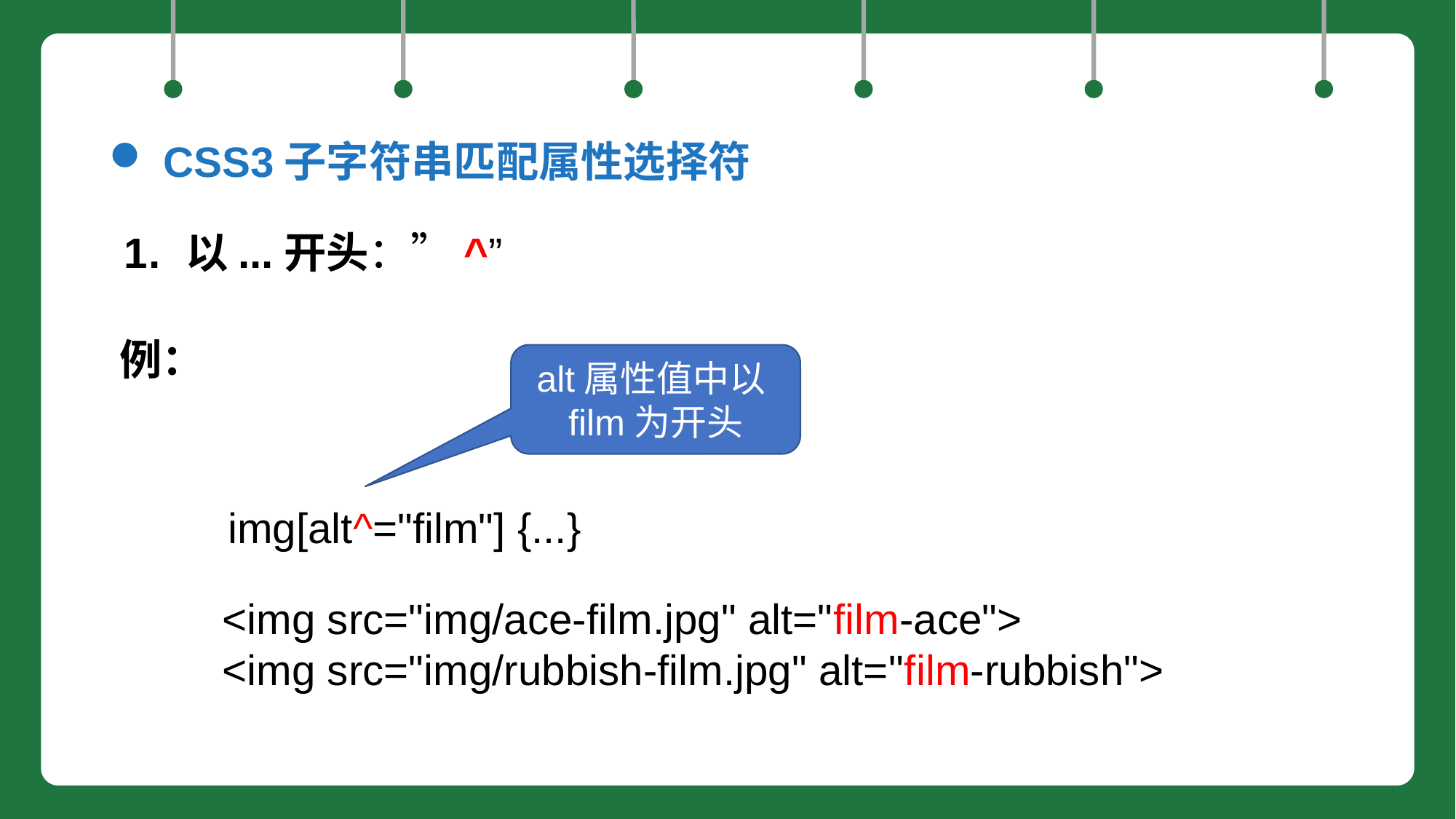

CSS3子字符串匹配属性选择符

以...开头：”^”
例：
alt属性值中以film为开头
img[alt^="film"] {...}
<img src="img/ace-film.jpg" alt="film-ace">
<img src="img/rubbish-film.jpg" alt="film-rubbish">